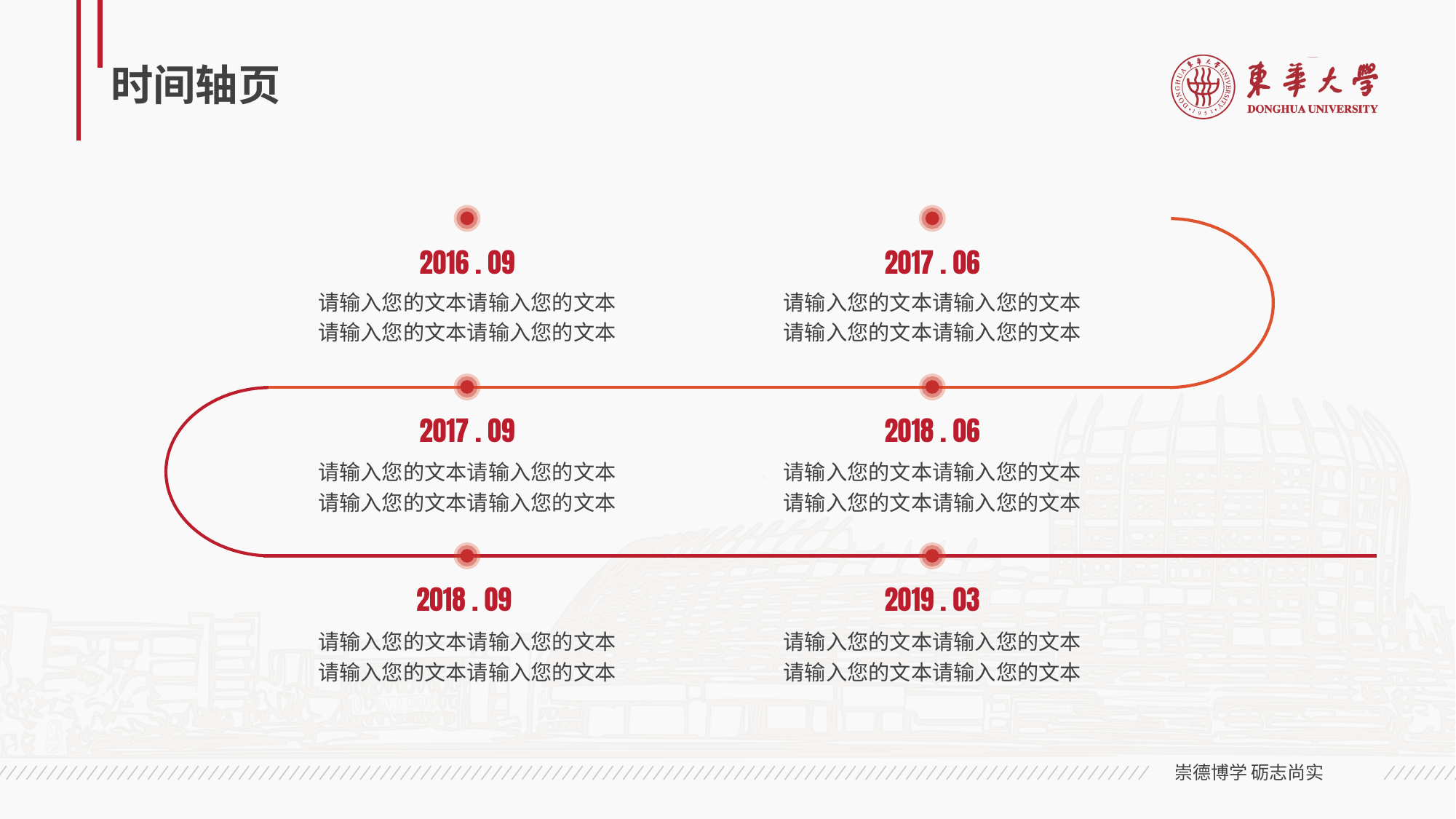

# 时间轴页

2016 . 09
2017 . 06
请输入您的文本请输入您的文本
请输入您的文本请输入您的文本
请输入您的文本请输入您的文本
请输入您的文本请输入您的文本

2017 . 09
2018 . 06
请输入您的文本请输入您的文本
请输入您的文本请输入您的文本
请输入您的文本请输入您的文本
请输入您的文本请输入您的文本

2018 . 09
2019 . 03
请输入您的文本请输入您的文本
请输入您的文本请输入您的文本
请输入您的文本请输入您的文本
请输入您的文本请输入您的文本